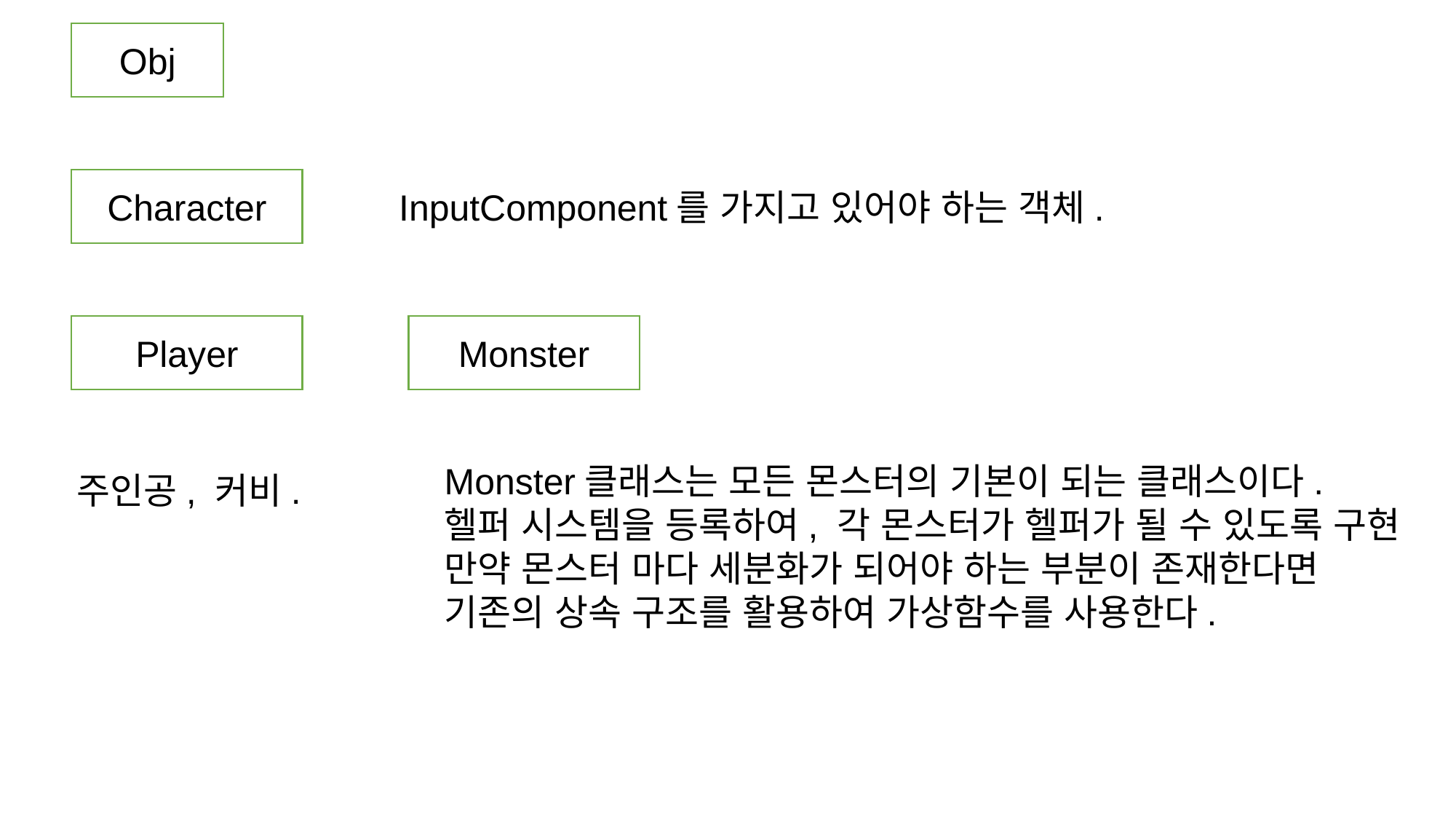

Obj
Character
InputComponent를 가지고 있어야 하는 객체.
Player
Monster
Monster클래스는 모든 몬스터의 기본이 되는 클래스이다.
헬퍼 시스템을 등록하여, 각 몬스터가 헬퍼가 될 수 있도록 구현
만약 몬스터 마다 세분화가 되어야 하는 부분이 존재한다면
기존의 상속 구조를 활용하여 가상함수를 사용한다.
주인공, 커비.